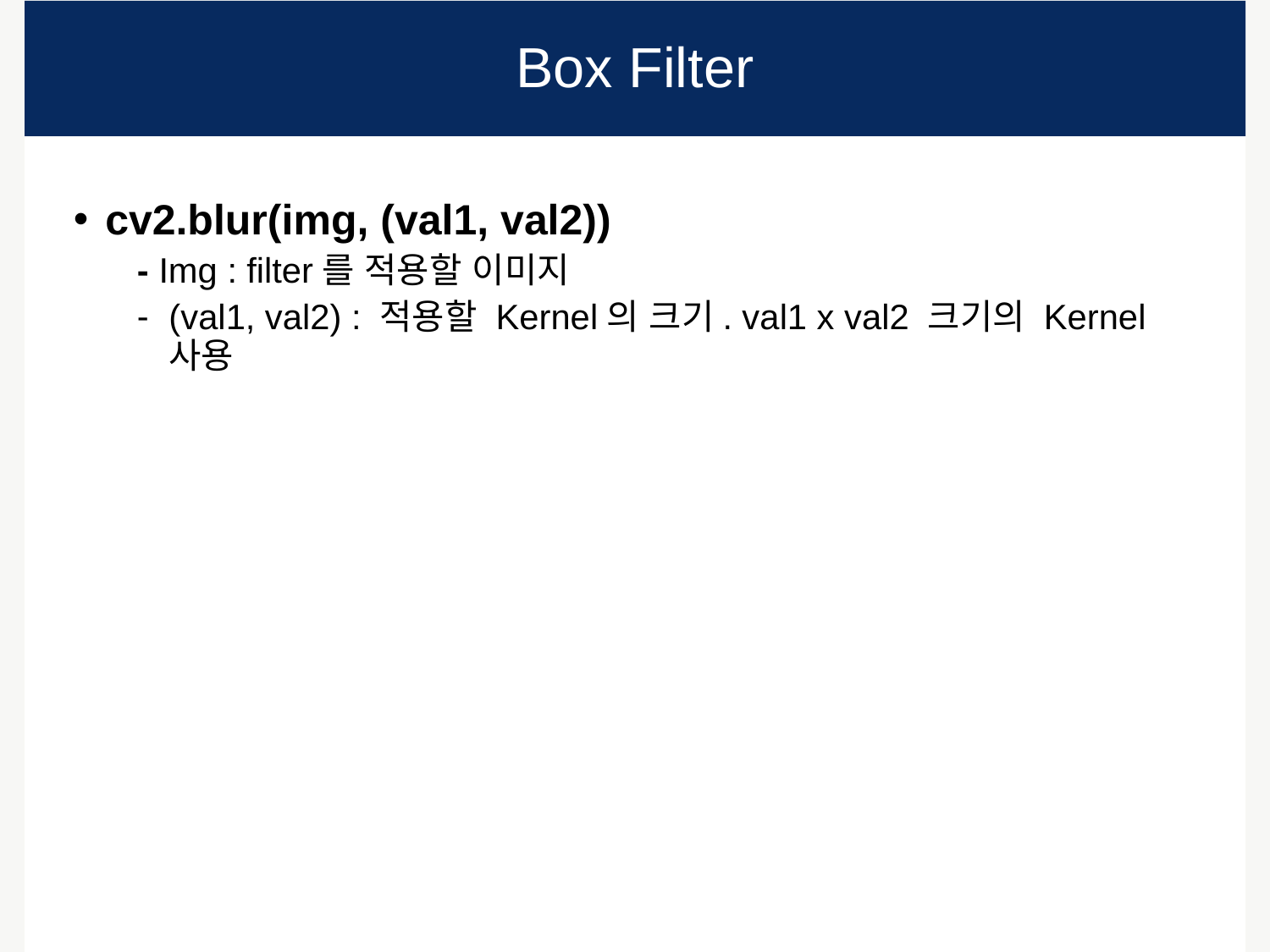

# Box Filter
cv2.blur(img, (val1, val2))
- Img : filter를 적용할 이미지
(val1, val2) : 적용할 Kernel의 크기. val1 x val2 크기의 Kernel 사용